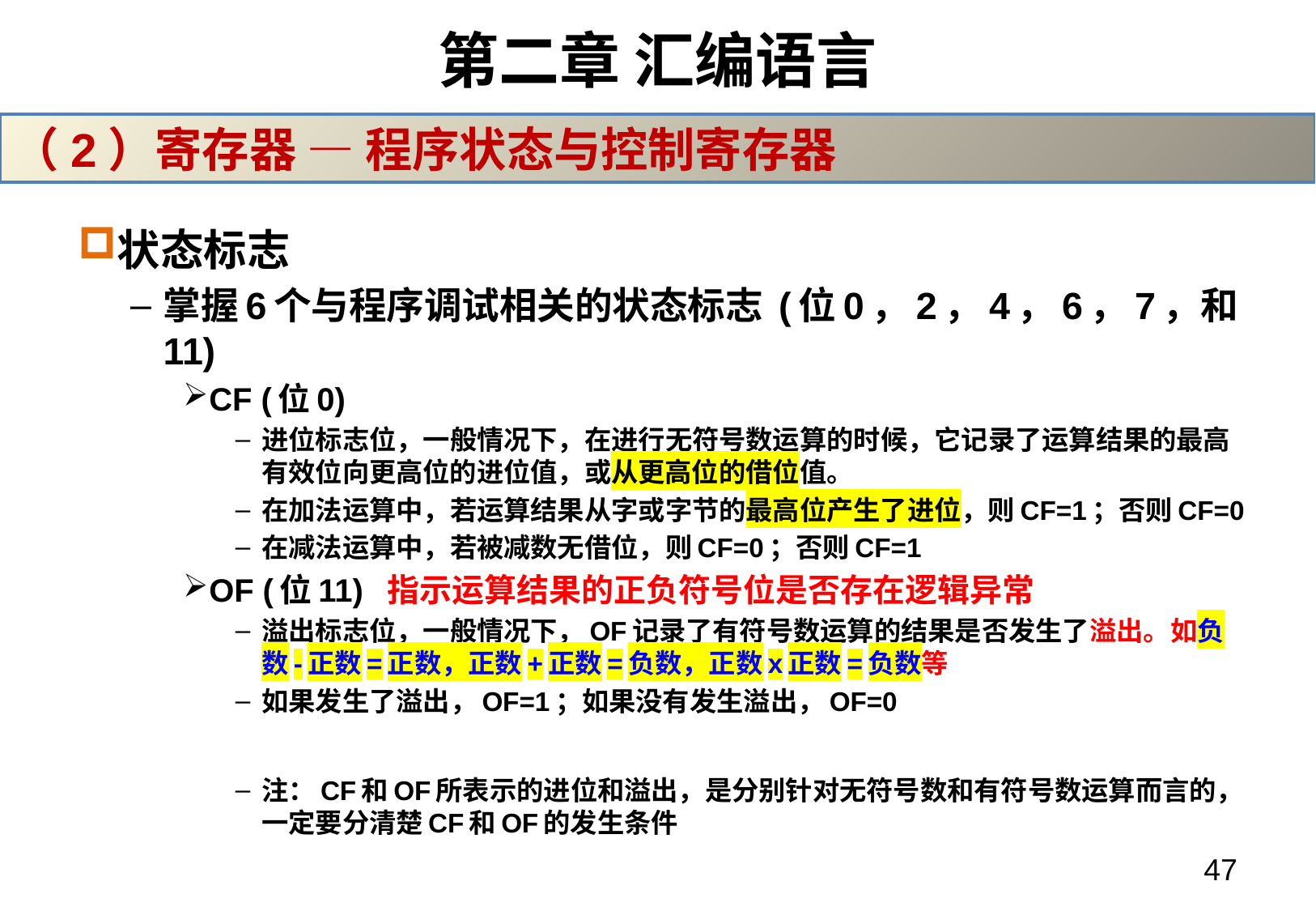

# 第二章 汇编语言
（2）寄存器 — 程序状态与控制寄存器
状态标志
掌握6个与程序调试相关的状态标志 (位0，2，4，6，7，和11)
CF (位0)
进位标志位，一般情况下，在进行无符号数运算的时候，它记录了运算结果的最高有效位向更高位的进位值，或从更高位的借位值。
在加法运算中，若运算结果从字或字节的最高位产生了进位，则CF=1；否则CF=0
在减法运算中，若被减数无借位，则CF=0；否则CF=1
OF (位11)  指示运算结果的正负符号位是否存在逻辑异常
溢出标志位，一般情况下，OF记录了有符号数运算的结果是否发生了溢出。如负数-正数=正数，正数+正数=负数，正数x正数=负数等
如果发生了溢出，OF=1；如果没有发生溢出，OF=0

注：CF和OF所表示的进位和溢出，是分别针对无符号数和有符号数运算而言的，一定要分清楚CF和OF的发生条件

47